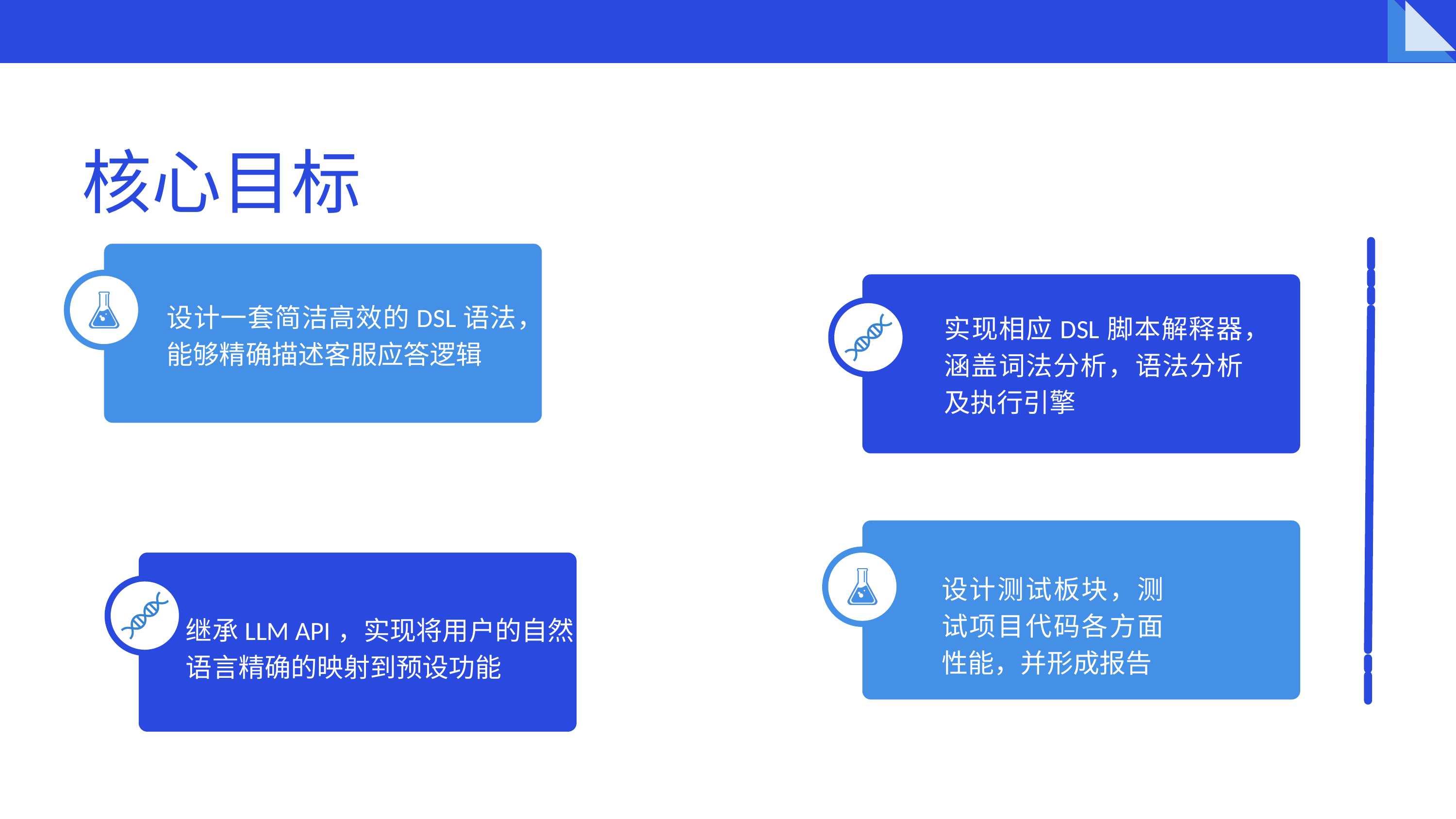

核心目标

设计一套简洁高效的DSL语法，能够精确描述客服应答逻辑

添加小标题
请输入文本
请输入文本

实现相应DSL脚本解释器，涵盖词法分析，语法分析及执行引擎

设计测试板块，测试项目代码各方面性能，并形成报告

继承LLM API，实现将用户的自然
语言精确的映射到预设功能